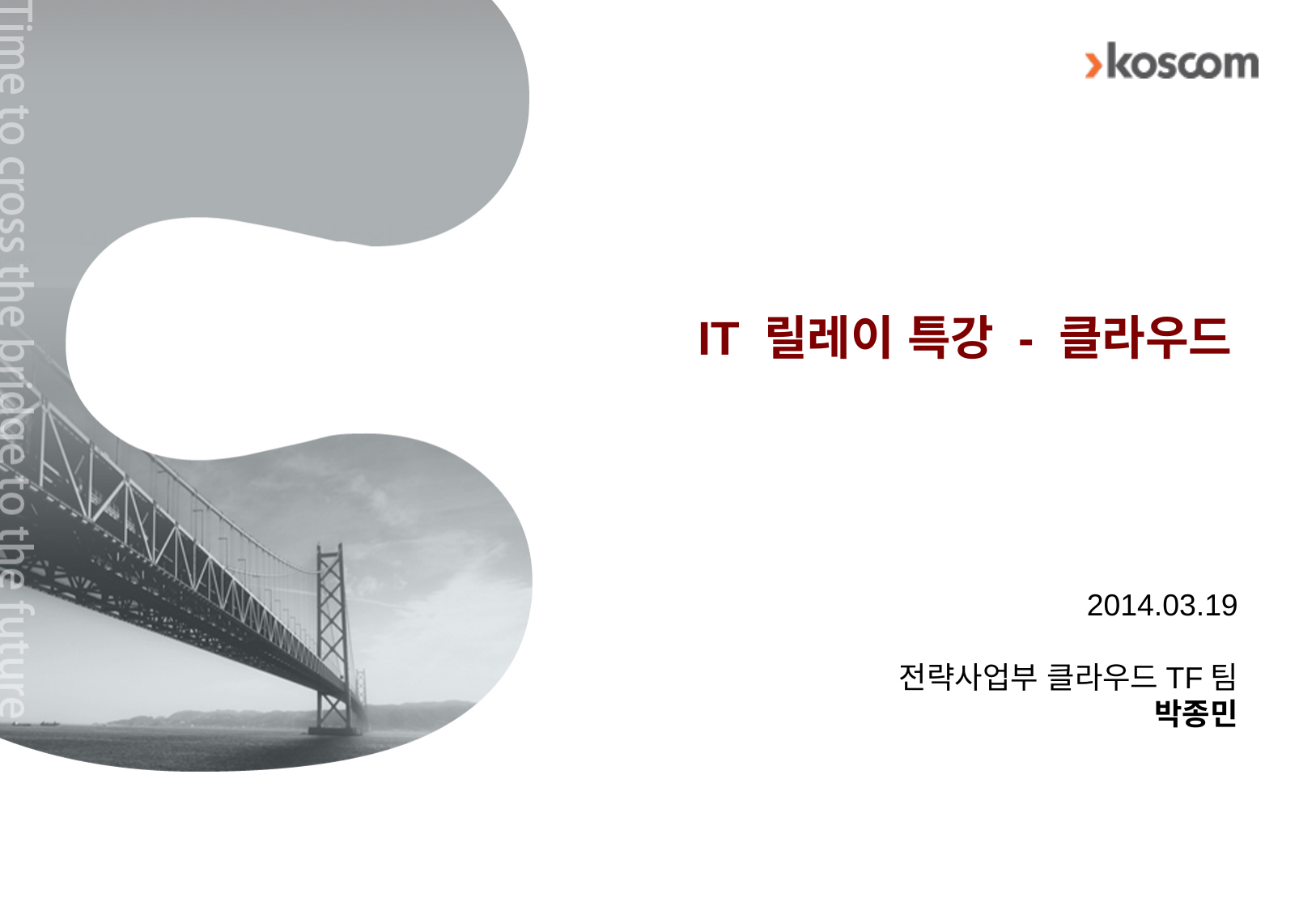

IT 릴레이 특강 - 클라우드
2014.03.19

전략사업부 클라우드TF팀
박종민